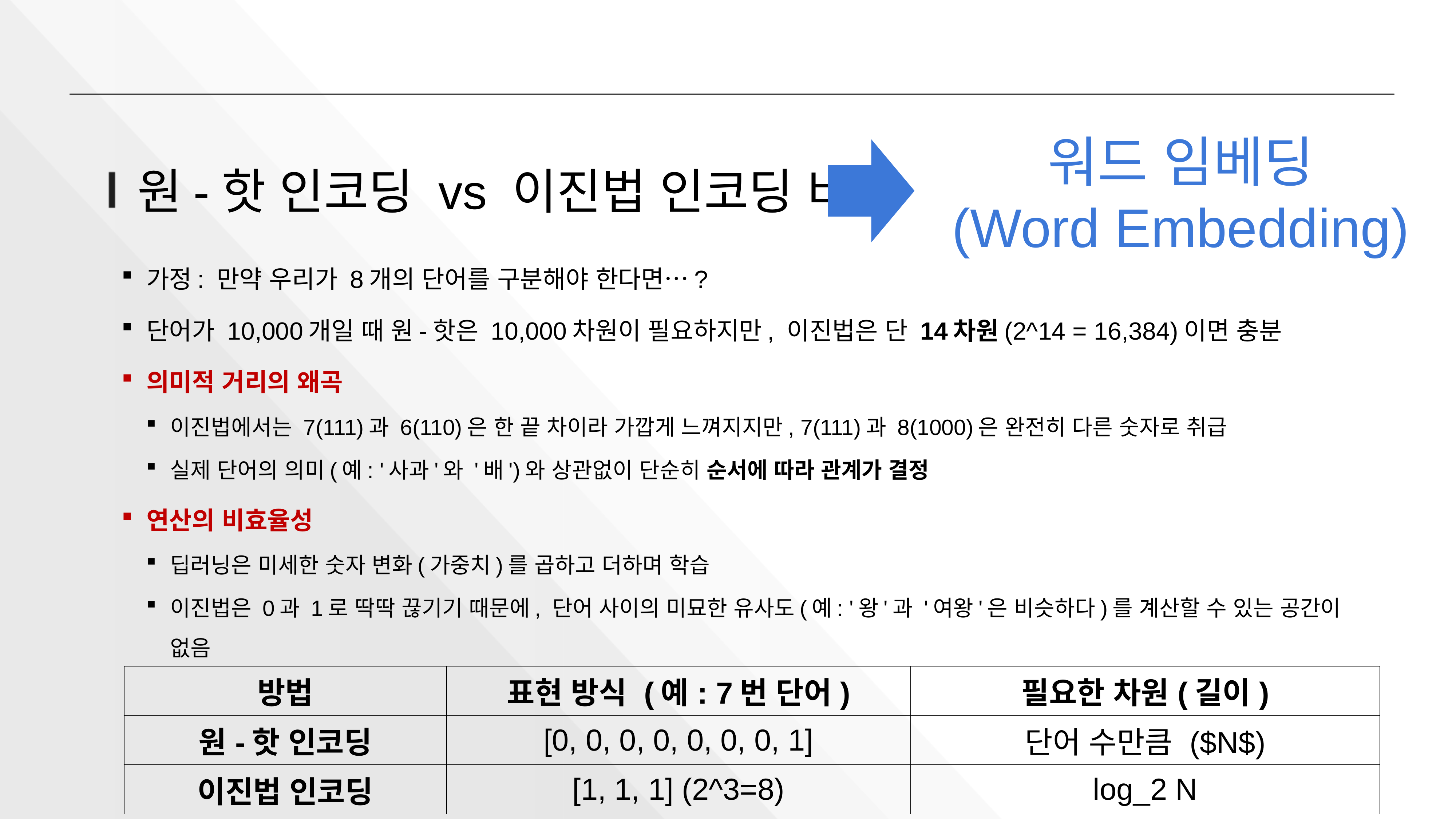

워드 임베딩
(Word Embedding)

# 원-핫 인코딩 vs 이진법 인코딩 비교
가정: 만약 우리가 8개의 단어를 구분해야 한다면…?
단어가 10,000개일 때 원-핫은 10,000차원이 필요하지만, 이진법은 단 14차원(2^14 = 16,384)이면 충분
의미적 거리의 왜곡
이진법에서는 7(111)과 6(110)은 한 끝 차이라 가깝게 느껴지지만, 7(111)과 8(1000)은 완전히 다른 숫자로 취급
실제 단어의 의미(예: '사과'와 '배')와 상관없이 단순히 순서에 따라 관계가 결정
연산의 비효율성
딥러닝은 미세한 숫자 변화(가중치)를 곱하고 더하며 학습
이진법은 0과 1로 딱딱 끊기기 때문에, 단어 사이의 미묘한 유사도(예: '왕'과 '여왕'은 비슷하다)를 계산할 수 있는 공간이 없음

| 방법 | 표현 방식 (예: 7번 단어) | 필요한 차원(길이) |
| --- | --- | --- |
| 원-핫 인코딩 | [0, 0, 0, 0, 0, 0, 0, 1] | 단어 수만큼 ($N$) |
| 이진법 인코딩 | [1, 1, 1] (2^3=8) | log\_2 N |